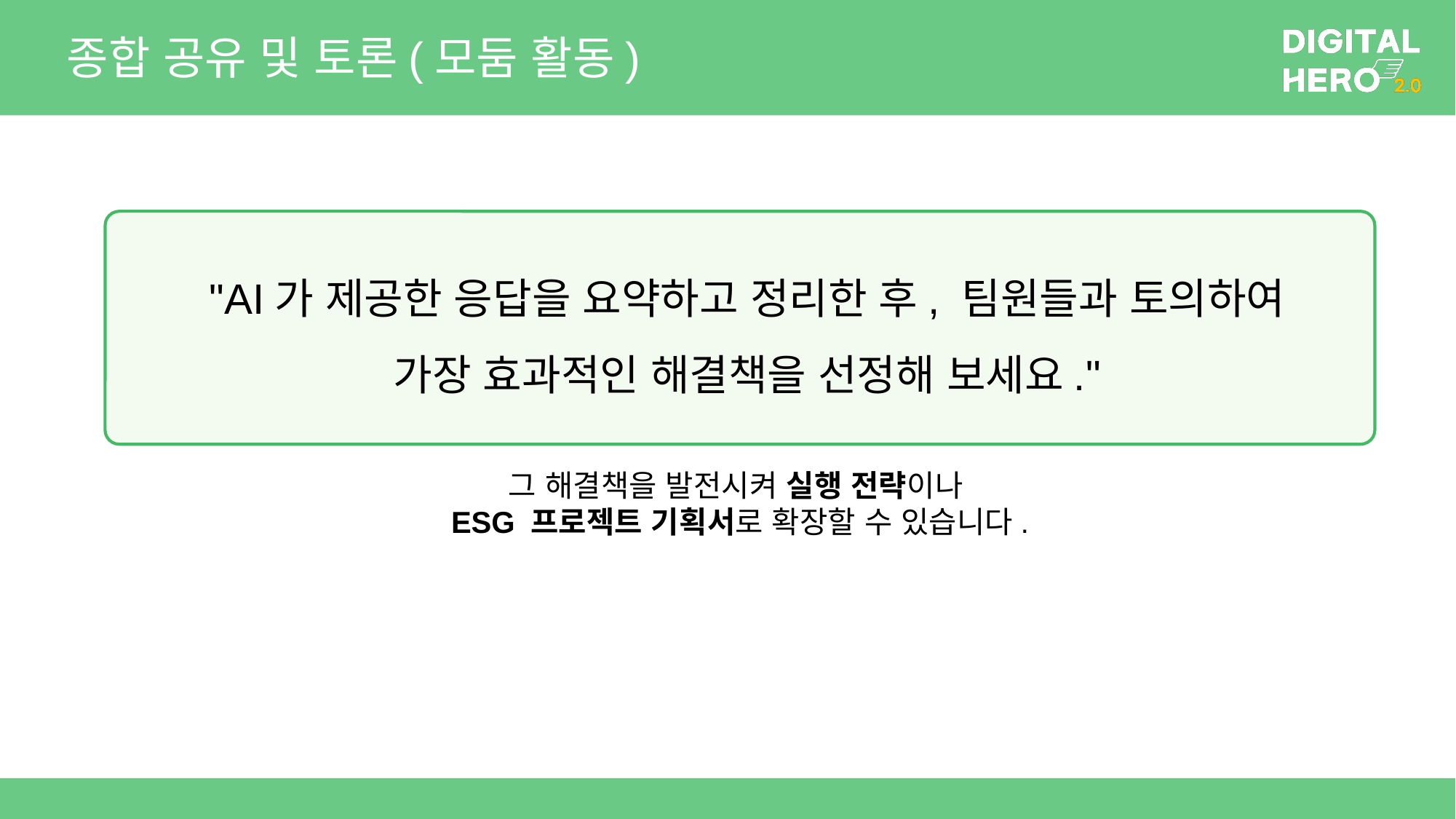

# 종합 공유 및 토론(모둠 활동)

"AI가 제공한 응답을 요약하고 정리한 후, 팀원들과 토의하여 가장 효과적인 해결책을 선정해 보세요."
그 해결책을 발전시켜 실행 전략이나
ESG 프로젝트 기획서로 확장할 수 있습니다.